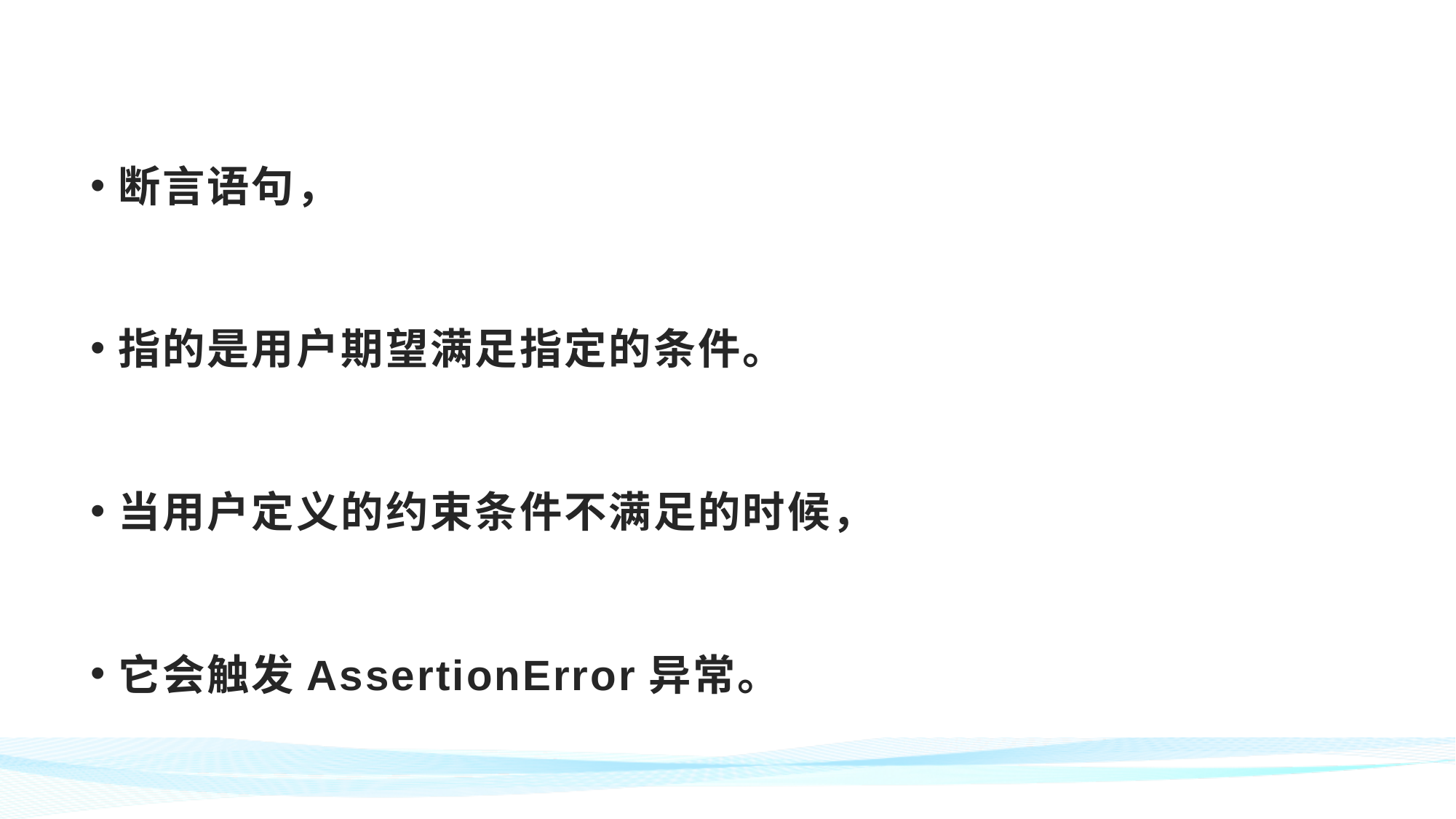

断言语句，

指的是用户期望满足指定的条件。

当用户定义的约束条件不满足的时候，

它会触发AssertionError异常。